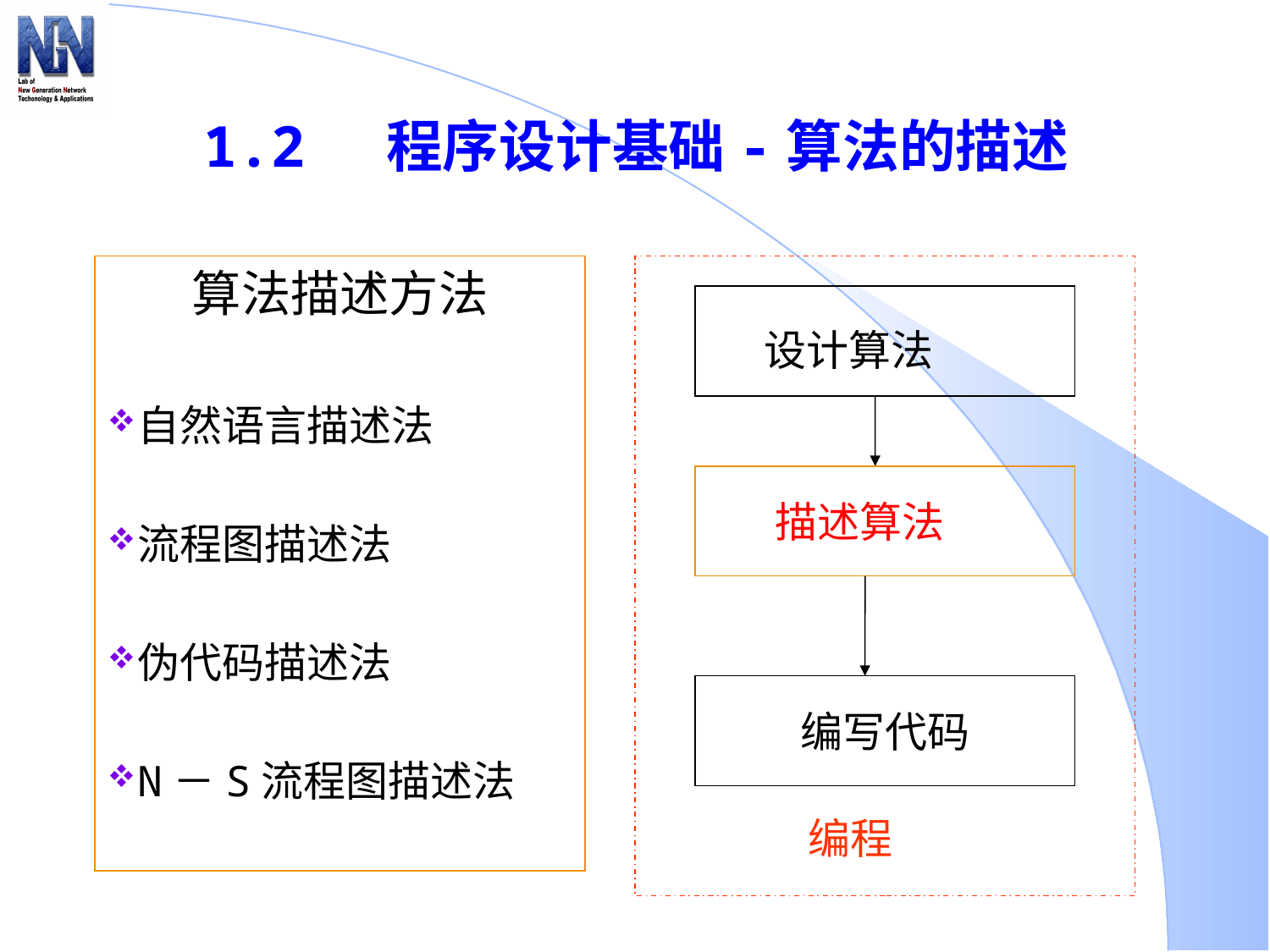

1.2  程序设计基础-算法的描述
算法描述方法

自然语言描述法

流程图描述法

伪代码描述法

N－S流程图描述法

设计算法

      描述算法

编写代码
编程